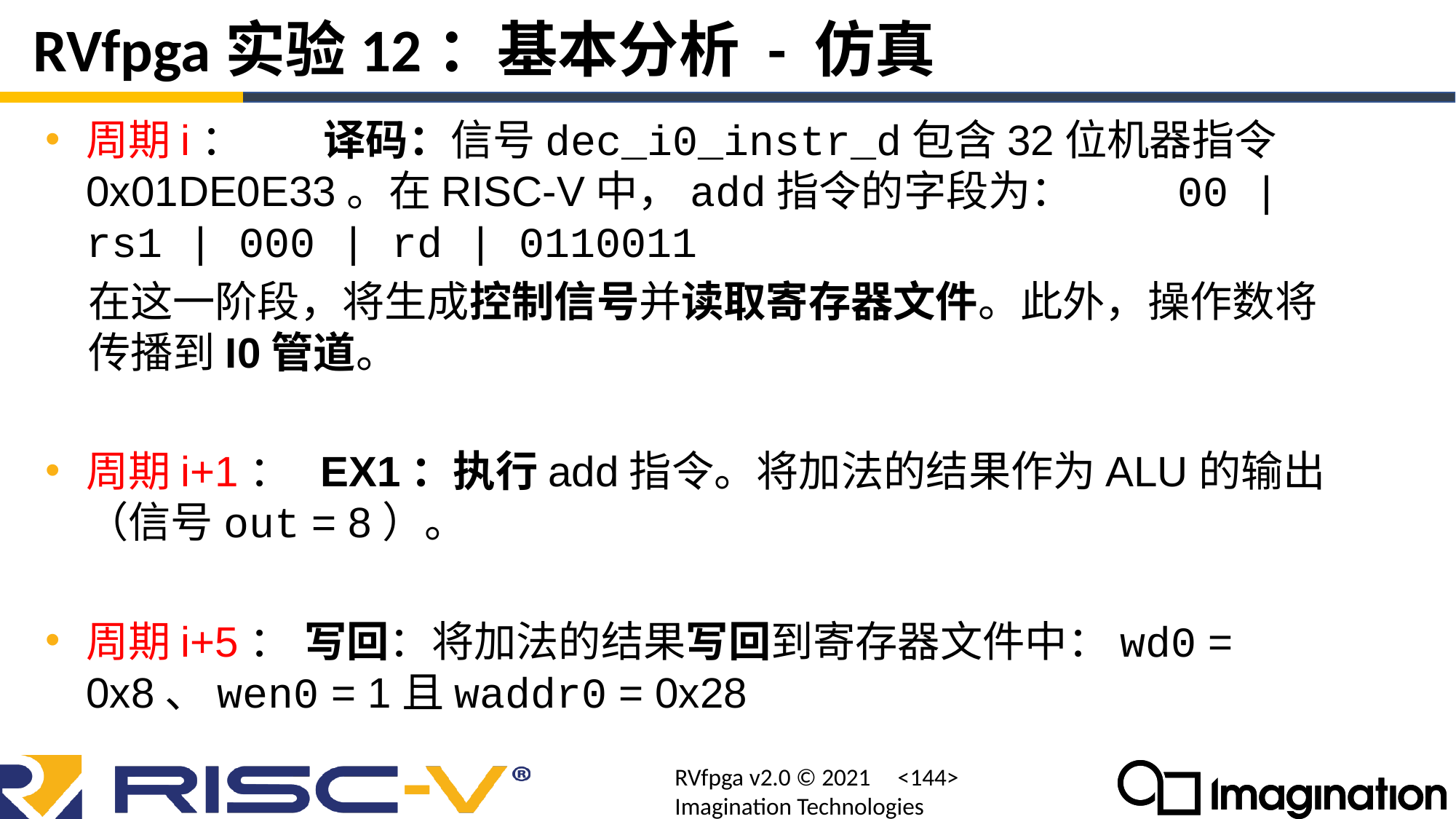

# RVfpga实验12：基本分析 - 仿真
周期i： 	  译码：信号dec_i0_instr_d包含32位机器指令0x01DE0E33。在RISC-V中，add指令的字段为：	00 | rs1 | 000 | rd | 0110011
在这一阶段，将生成控制信号并读取寄存器文件。此外，操作数将传播到I0管道。

周期i+1：  EX1：执行add指令。将加法的结果作为ALU的输出（信号out = 8）。

周期i+5：	写回：将加法的结果写回到寄存器文件中：wd0 = 0x8、wen0 = 1且waddr0 = 0x28